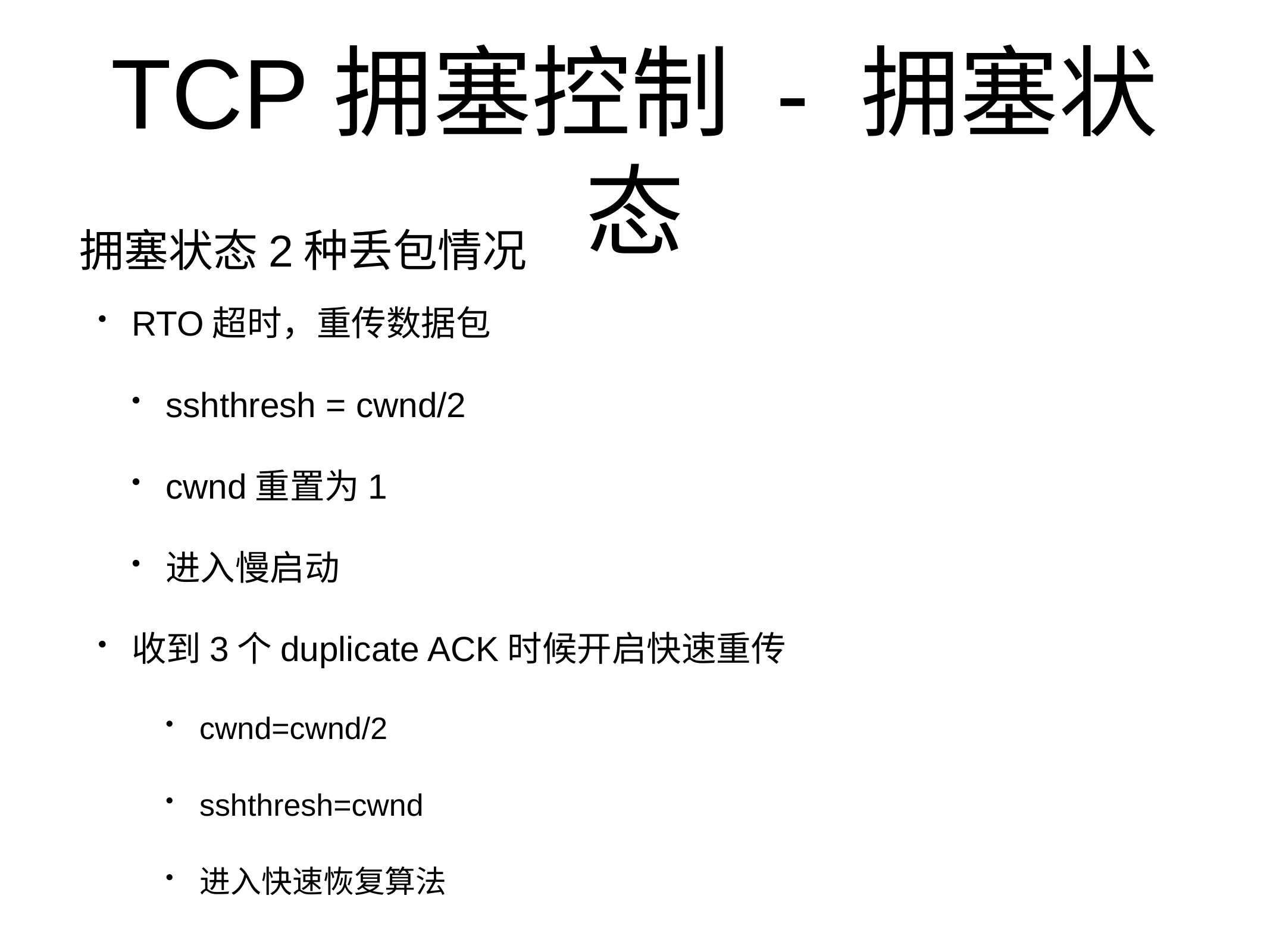

# TCP拥塞控制 - 拥塞状态
拥塞状态2种丢包情况
RTO超时，重传数据包
sshthresh = cwnd/2
cwnd重置为1
进入慢启动
收到3个duplicate ACK时候开启快速重传
cwnd=cwnd/2
sshthresh=cwnd
进入快速恢复算法